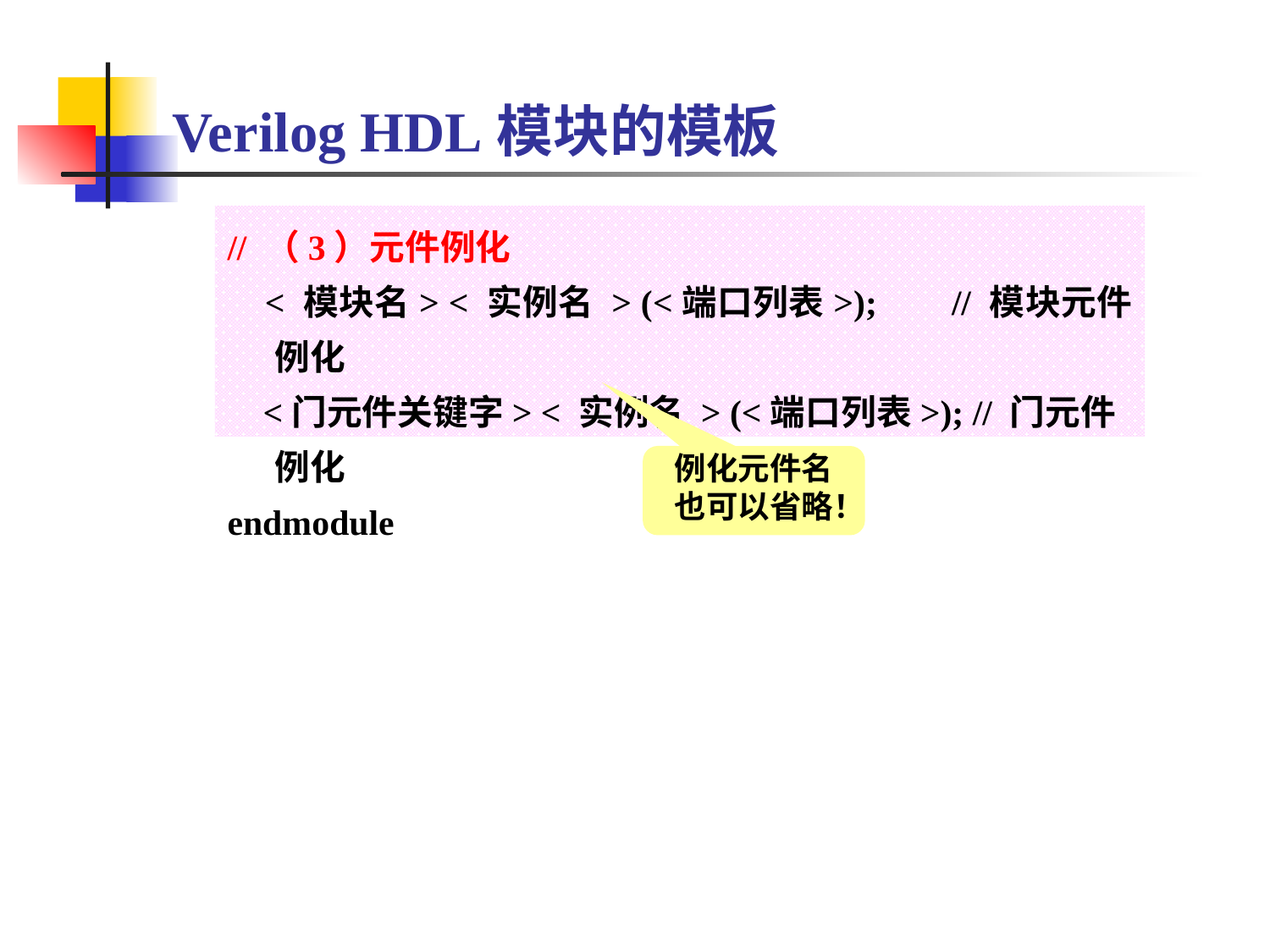

Verilog HDL模块的模板
// （3）元件例化
    < 模块名> < 实例名 > (<端口列表>);        // 模块元件例化
    <门元件关键字> < 实例名 > (<端口列表>); // 门元件例化
endmodule
例化元件名也可以省略！